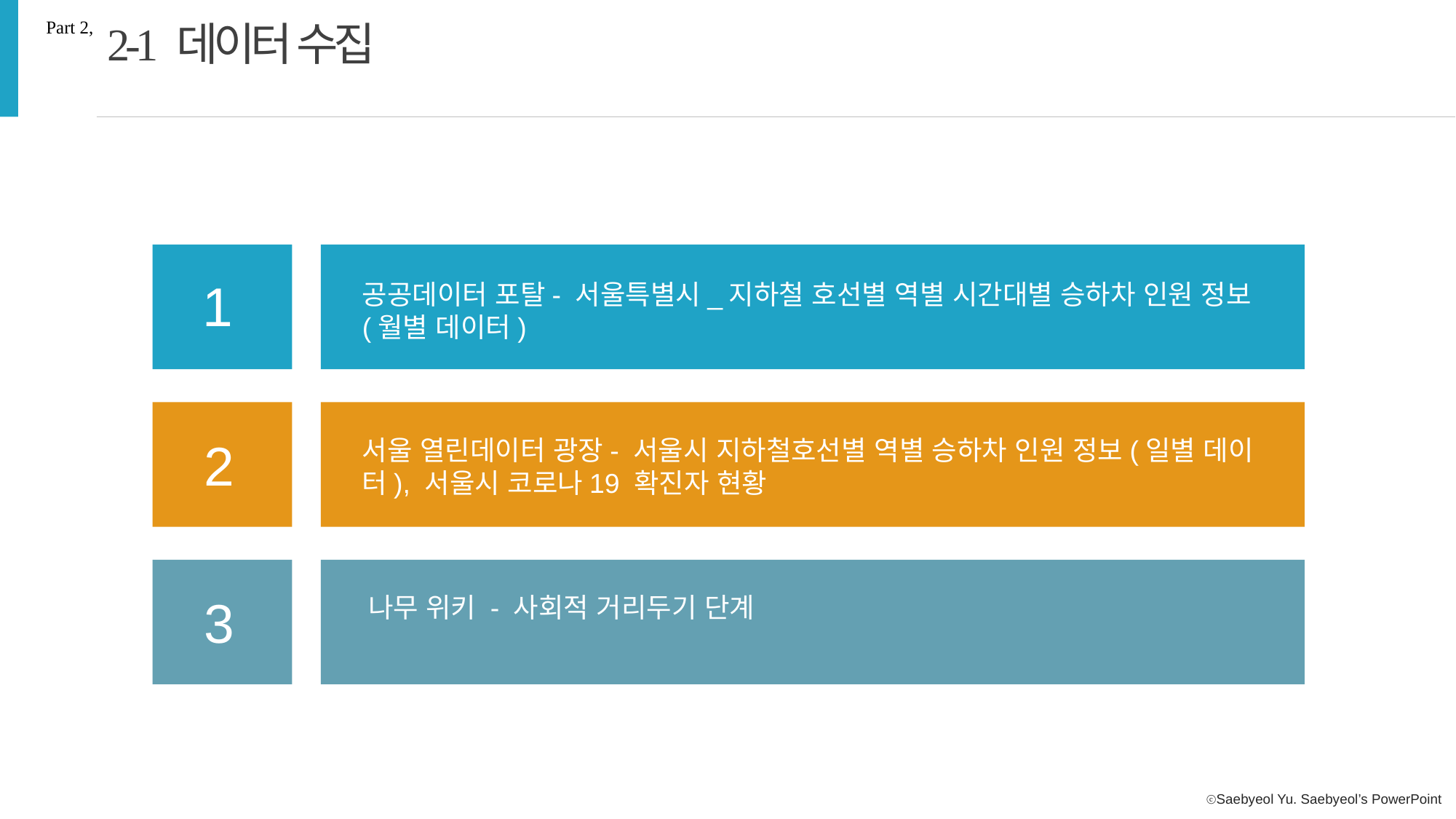

2-1 데이터 수집
Part 2,

1
공공데이터 포탈- 서울특별시_지하철 호선별 역별 시간대별 승하차 인원 정보(월별 데이터)

2
서울 열린데이터 광장- 서울시 지하철호선별 역별 승하차 인원 정보(일별 데이터), 서울시 코로나19 확진자 현황

3
나무 위키 - 사회적 거리두기 단계